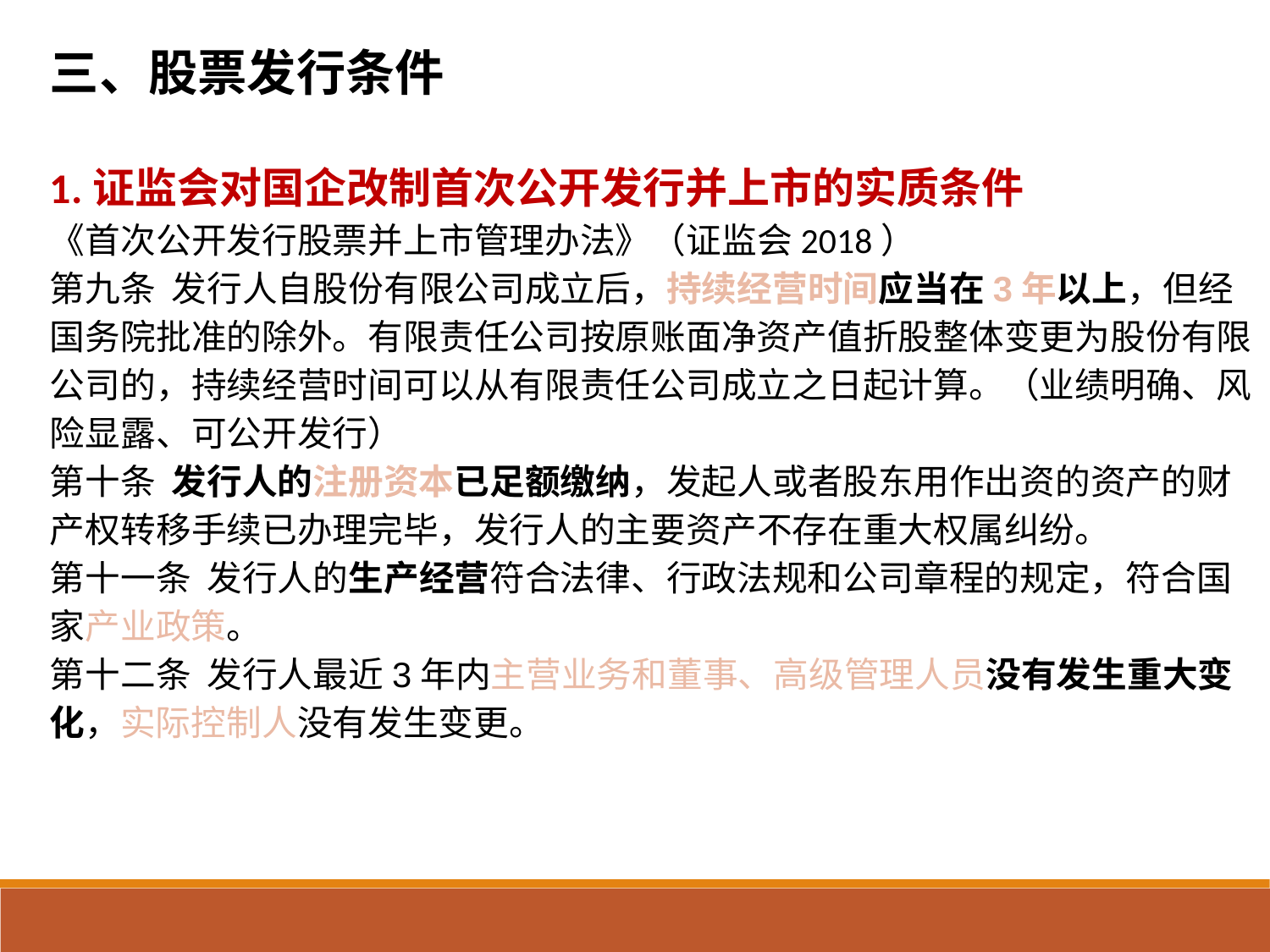

三、股票发行条件
1.证监会对国企改制首次公开发行并上市的实质条件
《首次公开发行股票并上市管理办法》（证监会2018）
第九条  发行人自股份有限公司成立后，持续经营时间应当在3年以上，但经国务院批准的除外。有限责任公司按原账面净资产值折股整体变更为股份有限公司的，持续经营时间可以从有限责任公司成立之日起计算。（业绩明确、风险显露、可公开发行）
第十条  发行人的注册资本已足额缴纳，发起人或者股东用作出资的资产的财产权转移手续已办理完毕，发行人的主要资产不存在重大权属纠纷。
第十一条  发行人的生产经营符合法律、行政法规和公司章程的规定，符合国家产业政策。
第十二条  发行人最近3年内主营业务和董事、高级管理人员没有发生重大变化，实际控制人没有发生变更。